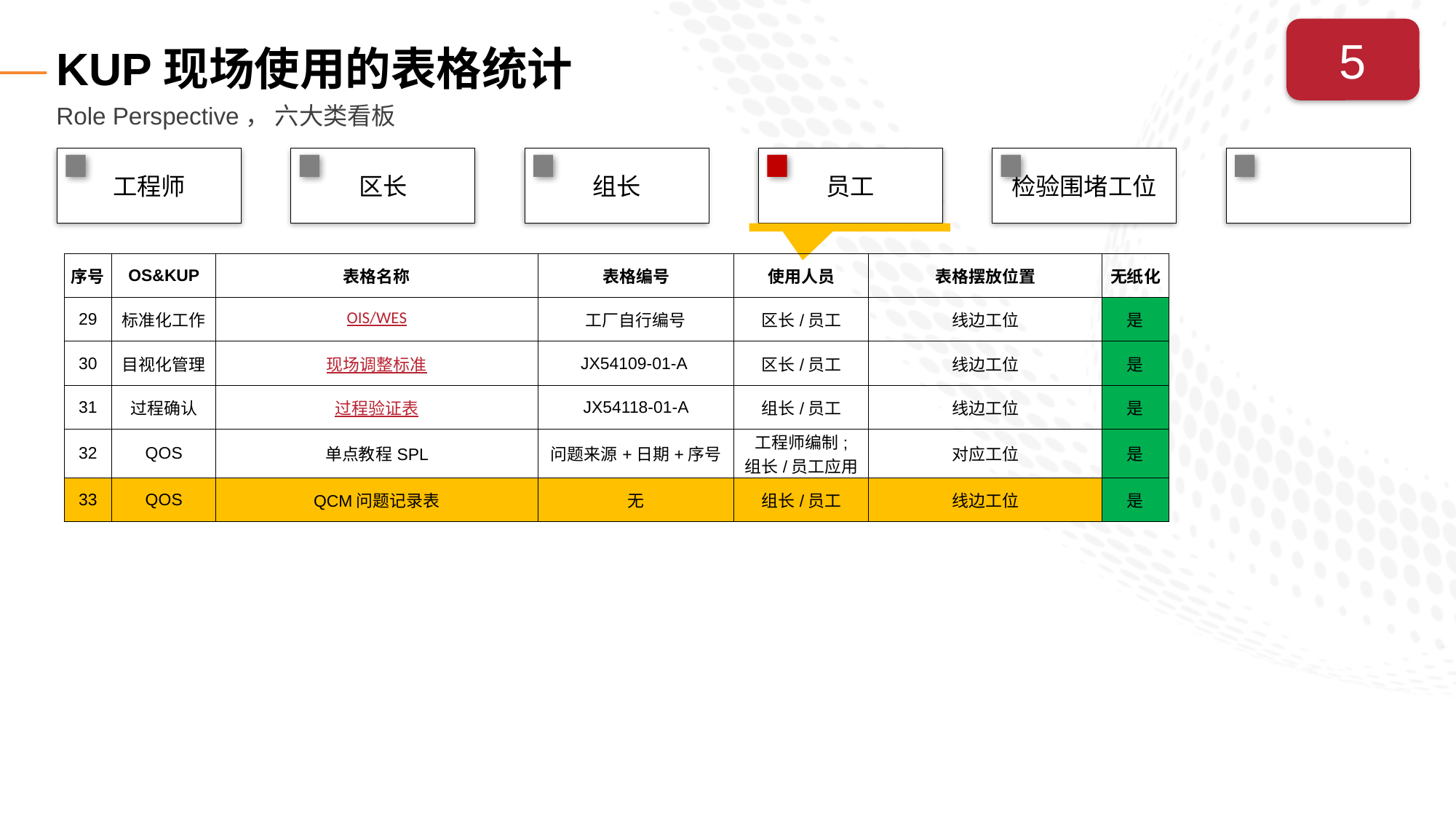

# KUP现场使用的表格统计
5
Role Perspective， 六大类看板
工程师

区长

组长

员工

检验围堵工位

| 序号 | OS&KUP | 表格名称 | 表格编号 | 使用人员 | 表格摆放位置 | 无纸化 |
| --- | --- | --- | --- | --- | --- | --- |
| 29 | 标准化工作 | OIS/WES | 工厂自行编号 | 区长/员工 | 线边工位 | 是 |
| 30 | 目视化管理 | 现场调整标准 | JX54109-01-A | 区长/员工 | 线边工位 | 是 |
| 31 | 过程确认 | 过程验证表 | JX54118-01-A | 组长/员工 | 线边工位 | 是 |
| 32 | QOS | 单点教程SPL | 问题来源+日期+序号 | 工程师编制; 组长/员工应用 | 对应工位 | 是 |
| 33 | QOS | QCM问题记录表 | 无 | 组长/员工 | 线边工位 | 是 |